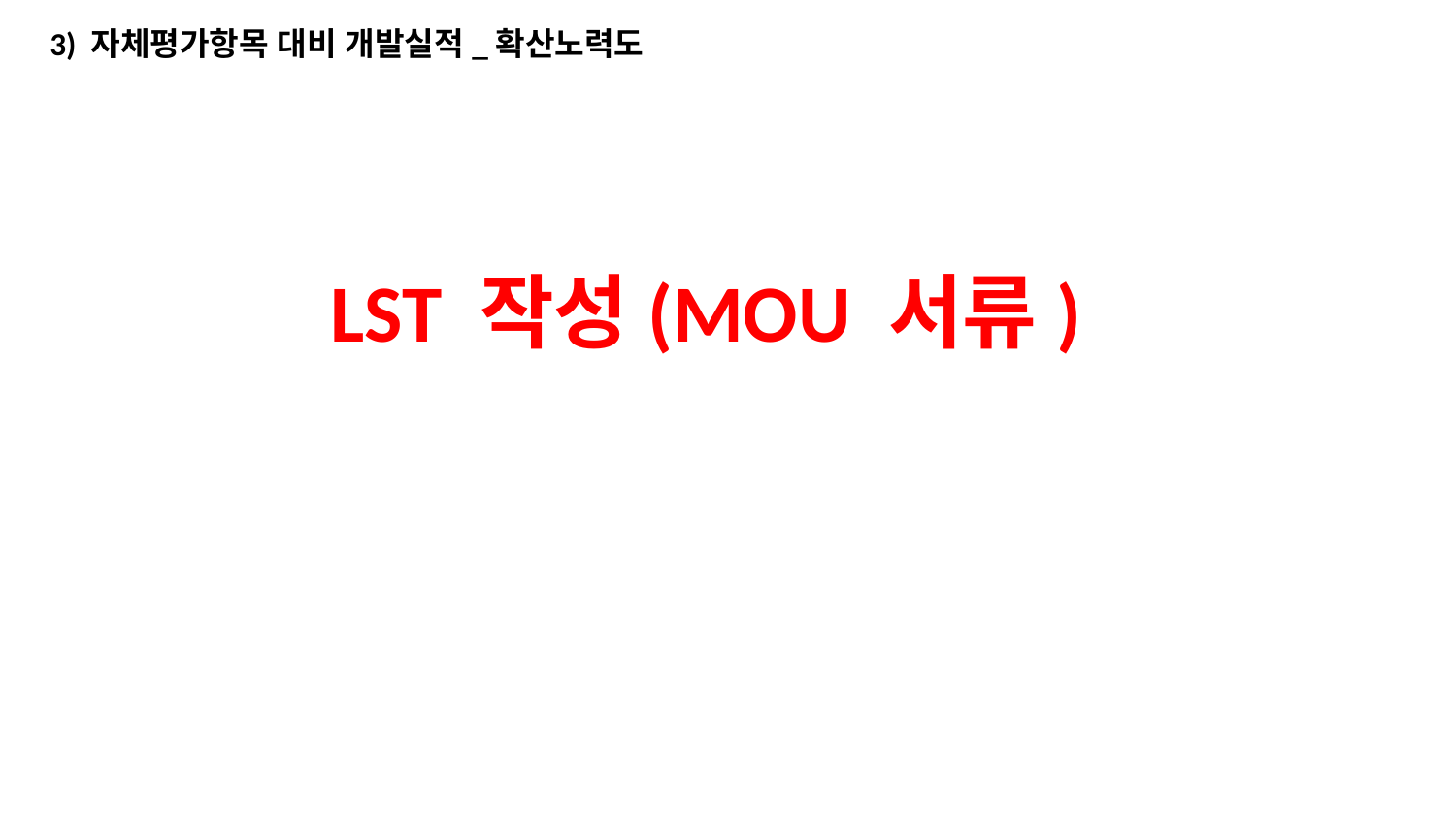

3) 자체평가항목 대비 개발실적_확산노력도
LST 작성(MOU 서류)